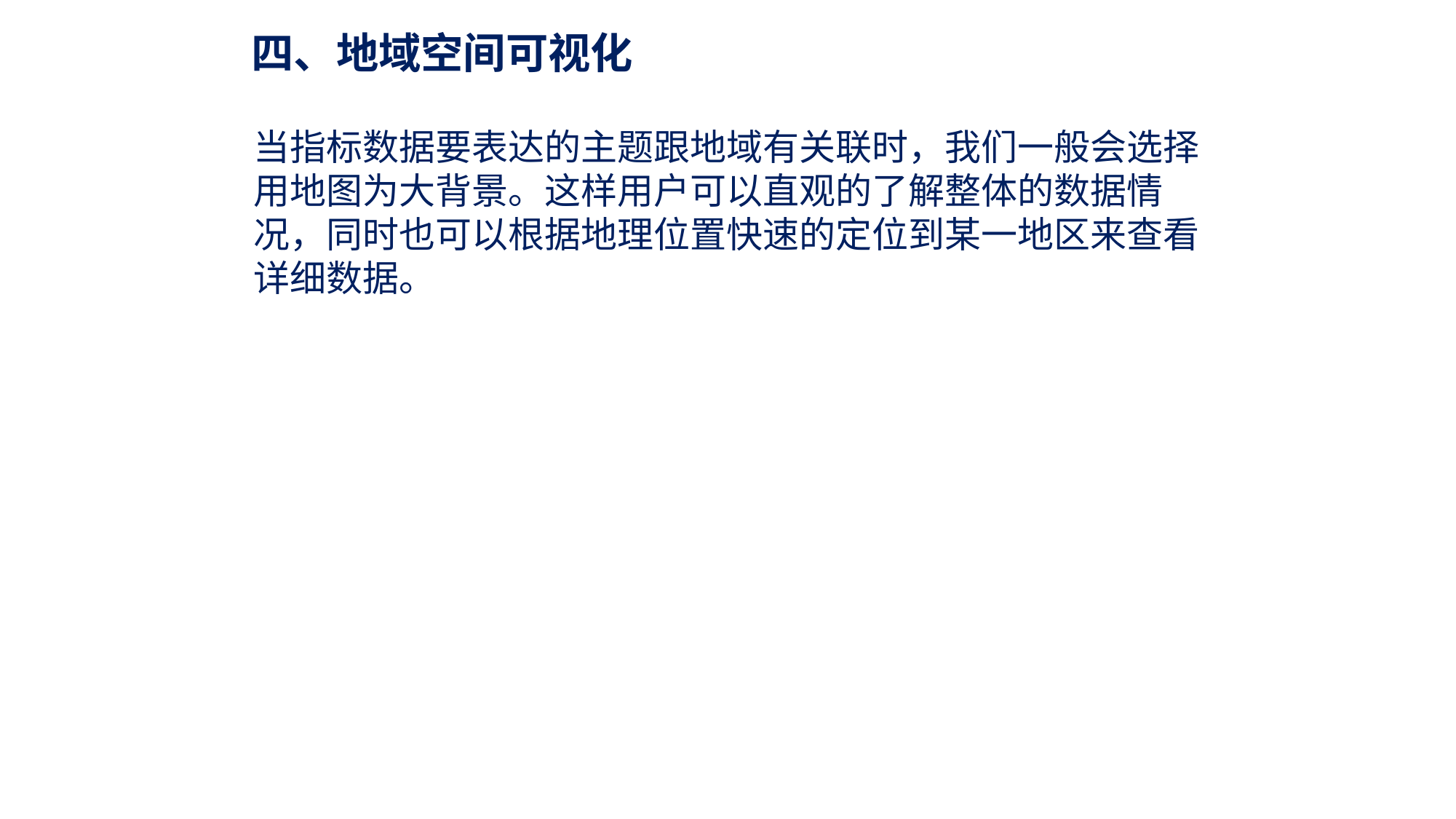

# 四、地域空间可视化
当指标数据要表达的主题跟地域有关联时，我们一般会选择用地图为大背景。这样用户可以直观的了解整体的数据情况，同时也可以根据地理位置快速的定位到某一地区来查看详细数据。